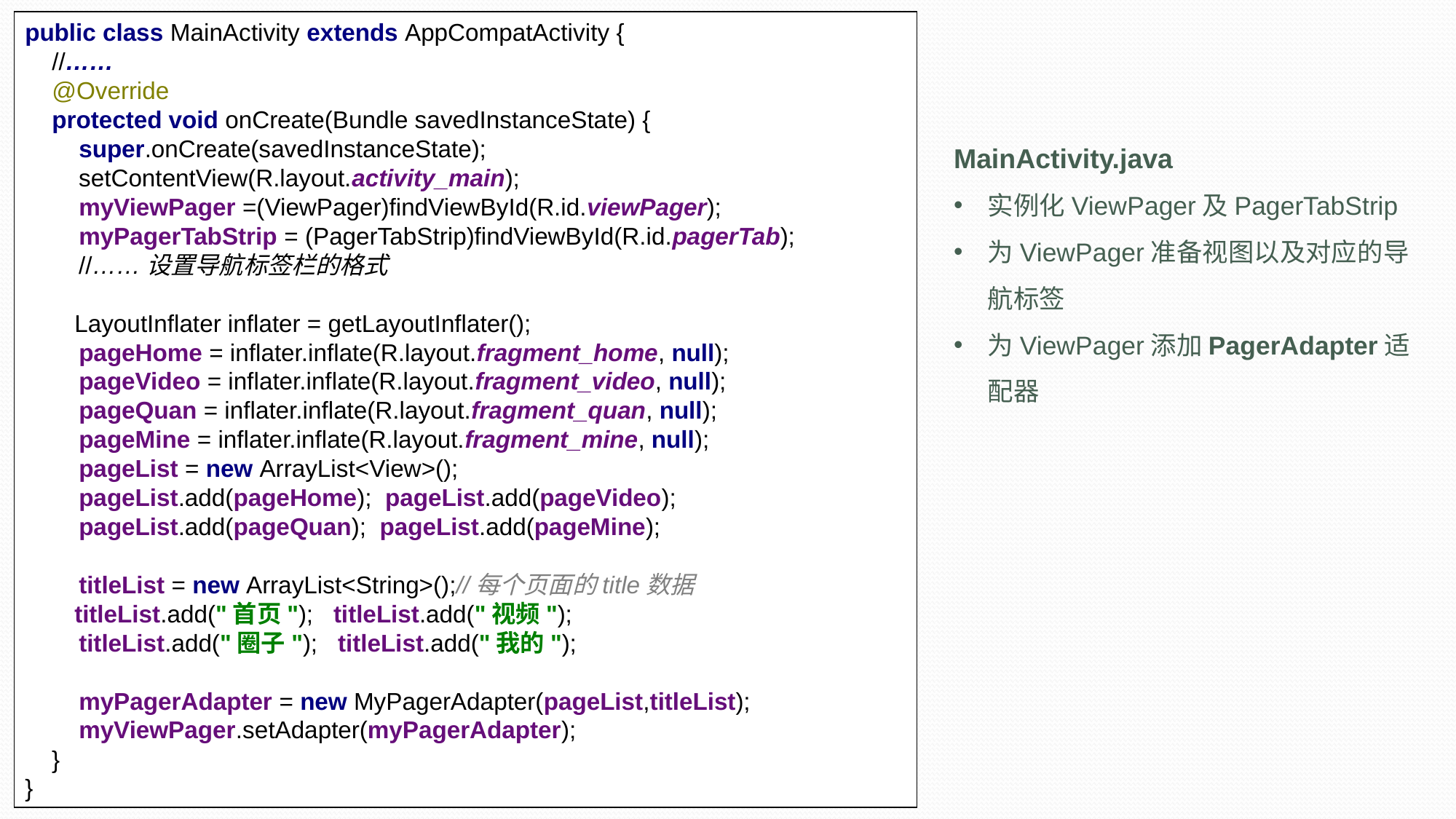

public class MainActivity extends AppCompatActivity {
    //……
    @Override
    protected void onCreate(Bundle savedInstanceState) {
        super.onCreate(savedInstanceState);
        setContentView(R.layout.activity_main);
        myViewPager =(ViewPager)findViewById(R.id.viewPager);
        myPagerTabStrip = (PagerTabStrip)findViewById(R.id.pagerTab);
        //……设置导航标签栏的格式
        LayoutInflater inflater = getLayoutInflater();
        pageHome = inflater.inflate(R.layout.fragment_home, null);
        pageVideo = inflater.inflate(R.layout.fragment_video, null);
        pageQuan = inflater.inflate(R.layout.fragment_quan, null);
        pageMine = inflater.inflate(R.layout.fragment_mine, null);
        pageList = new ArrayList<View>();
        pageList.add(pageHome);  pageList.add(pageVideo);
        pageList.add(pageQuan);  pageList.add(pageMine);
        titleList = new ArrayList<String>();//每个页面的title数据
        titleList.add("首页");   titleList.add("视频");
        titleList.add("圈子");   titleList.add("我的");
        myPagerAdapter = new MyPagerAdapter(pageList,titleList);
        myViewPager.setAdapter(myPagerAdapter);
    }
}
MainActivity.java
实例化ViewPager及PagerTabStrip
为ViewPager准备视图以及对应的导航标签
为ViewPager添加PagerAdapter适配器